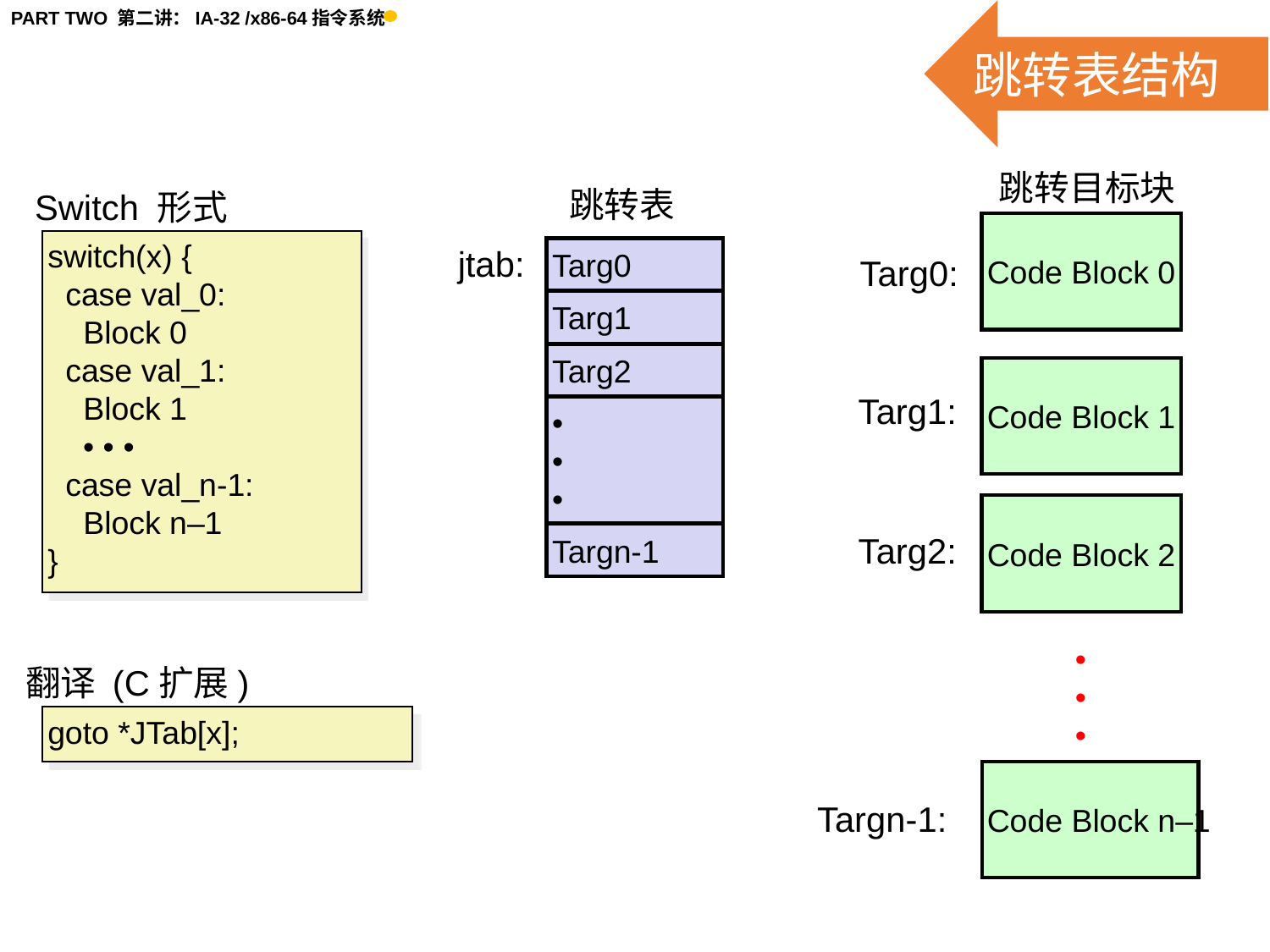

跳转表结构
PART TWO 第二讲：IA-32 /x86-64指令系统

跳转目标块
跳转表
Switch 形式
Code Block 0
switch(x) {
  case val_0:
    Block 0
  case val_1:
    Block 1
    • • •
  case val_n-1:
    Block n–1
}
jtab:
Targ0
Targ0:
Targ1
Targ2
Code Block 1
Targ1:
•
•
•
Code Block 2
Targn-1
Targ2:
•
•
•
翻译 (C扩展)
goto *JTab[x];
Code Block n–1
Targn-1: